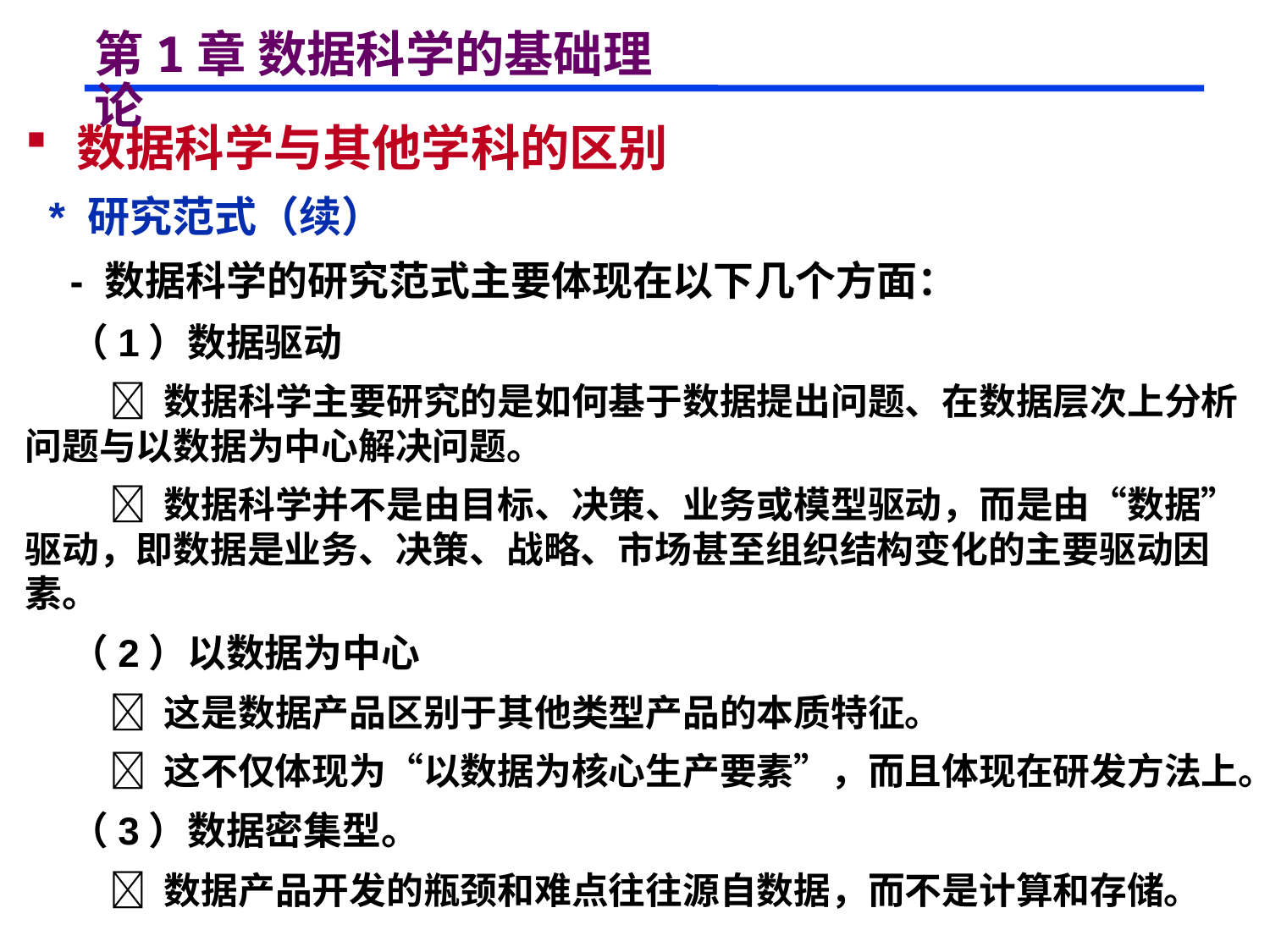

# 第1章 数据科学的基础理论
 数据科学与其他学科的区别
  * 研究范式（续）
    - 数据科学的研究范式主要体现在以下几个方面：
    （1）数据驱动
          • 数据科学主要研究的是如何基于数据提出问题、在数据层次上分析问题与以数据为中心解决问题。
          • 数据科学并不是由目标、决策、业务或模型驱动，而是由“数据”驱动，即数据是业务、决策、战略、市场甚至组织结构变化的主要驱动因素。
    （2）以数据为中心
          • 这是数据产品区别于其他类型产品的本质特征。
          • 这不仅体现为“以数据为核心生产要素”，而且体现在研发方法上。
    （3）数据密集型。
          • 数据产品开发的瓶颈和难点往往源自数据，而不是计算和存储。